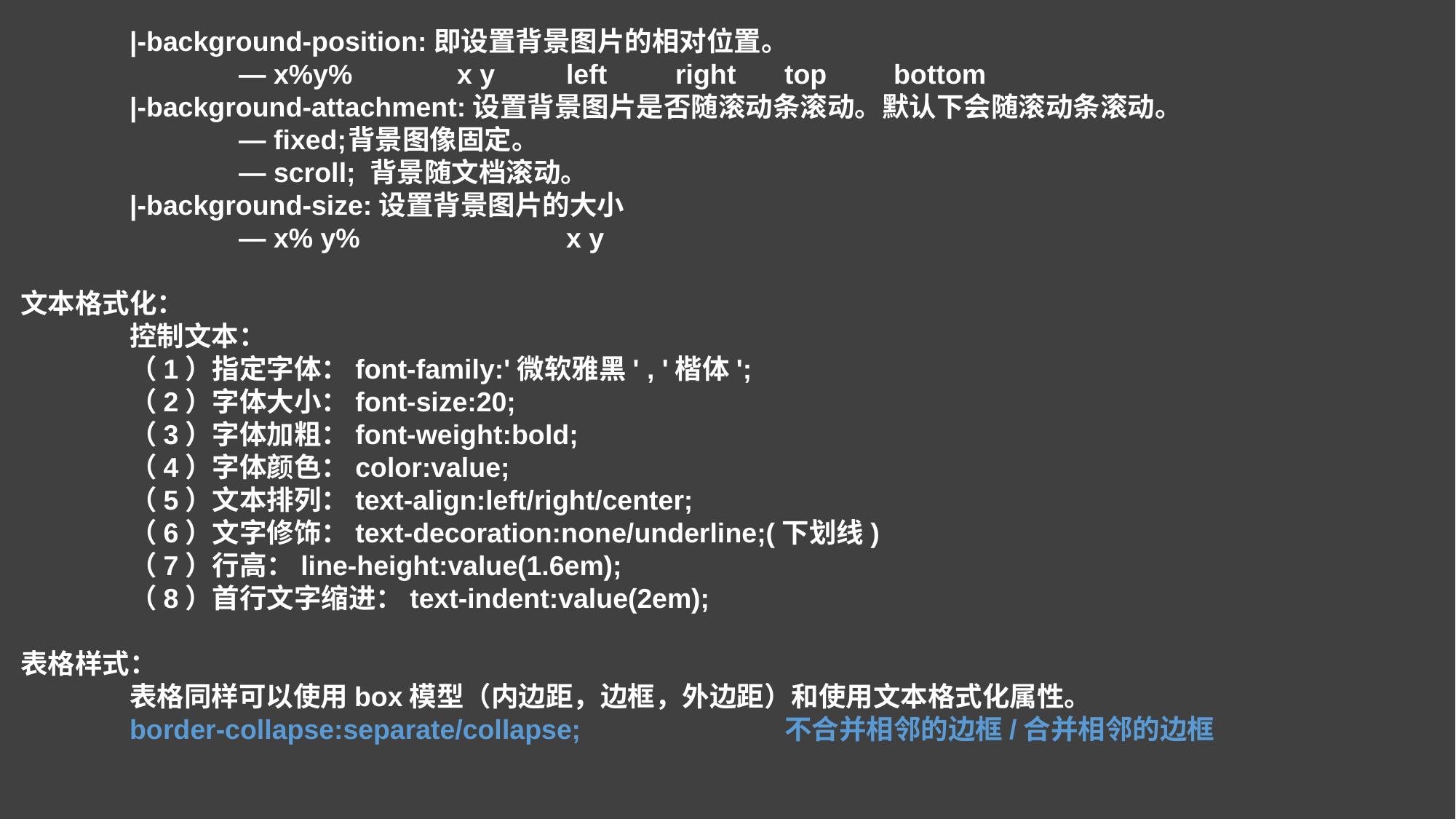

|-background-position:即设置背景图片的相对位置。
		— x%y%	x y	left	right	top	bottom
	|-background-attachment:设置背景图片是否随滚动条滚动。默认下会随滚动条滚动。
		— fixed;	背景图像固定。
		— scroll; 背景随文档滚动。
	|-background-size:设置背景图片的大小
		— x% y% 		x y

文本格式化：
	控制文本：
	（1）指定字体：font-family:'微软雅黑' , '楷体';
	（2）字体大小：font-size:20;
	（3）字体加粗：font-weight:bold;
	（4）字体颜色：color:value;
	（5）文本排列：text-align:left/right/center;
	（6）文字修饰：text-decoration:none/underline;(下划线)
	（7）行高：line-height:value(1.6em);
	（8）首行文字缩进：text-indent:value(2em);

表格样式：
	表格同样可以使用box模型（内边距，边框，外边距）和使用文本格式化属性。
	border-collapse:separate/collapse;		不合并相邻的边框/合并相邻的边框